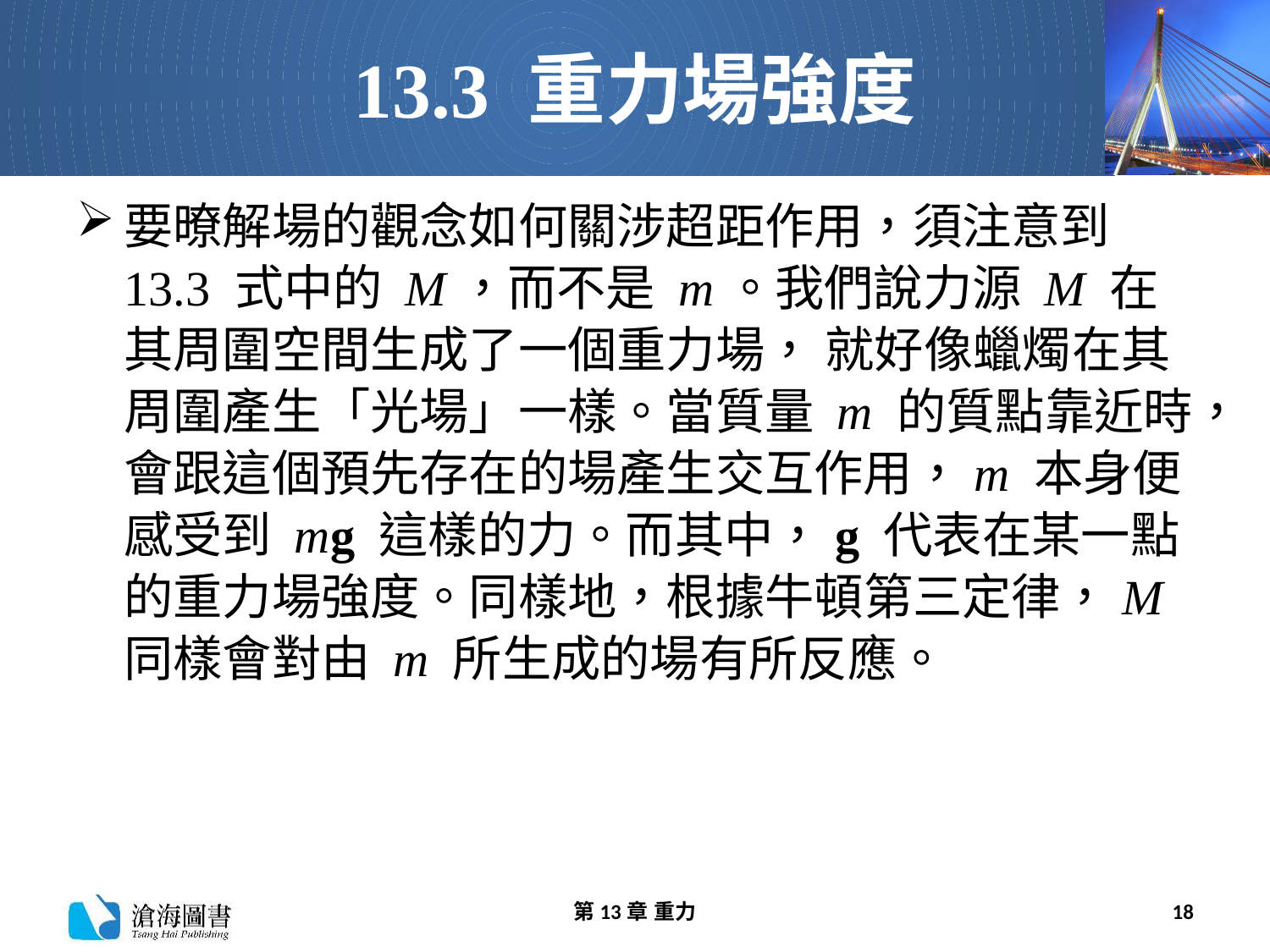

# 13.3 重力場強度
要暸解場的觀念如何關涉超距作用，須注意到 13.3 式中的 M，而不是 m。我們說力源 M 在其周圍空間生成了一個重力場， 就好像蠟燭在其周圍產生「光場」一樣。當質量 m 的質點靠近時，會跟這個預先存在的場產生交互作用，m 本身便感受到 mg 這樣的力。而其中，g 代表在某一點的重力場強度。同樣地，根據牛頓第三定律，M 同樣會對由 m 所生成的場有所反應。

第13章 重力
18